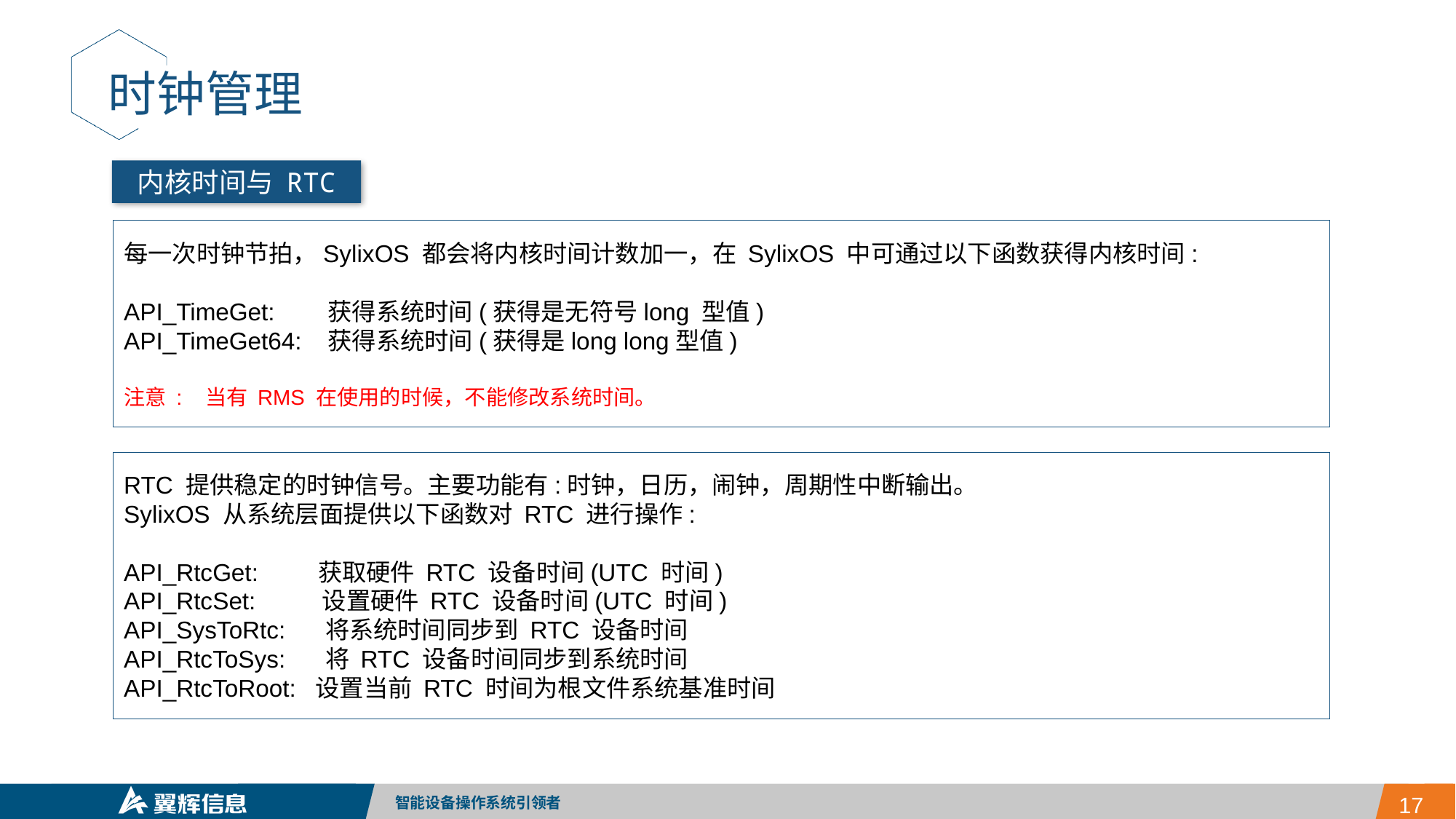

时钟管理
内核时间与 RTC
每一次时钟节拍，SylixOS 都会将内核时间计数加一，在 SylixOS 中可通过以下函数获得内核时间:

API_TimeGet:       获得系统时间(获得是无符号long 型值)
API_TimeGet64:   获得系统时间(获得是long long型值)

注意 :   当有 RMS 在使用的时候，不能修改系统时间。
RTC 提供稳定的时钟信号。主要功能有:时钟，日历，闹钟，周期性中断输出。
SylixOS 从系统层面提供以下函数对 RTC 进行操作:

API_RtcGet:        获取硬件 RTC 设备时间(UTC 时间)
API_RtcSet:         设置硬件 RTC 设备时间(UTC 时间)
API_SysToRtc:     将系统时间同步到 RTC 设备时间
API_RtcToSys:     将 RTC 设备时间同步到系统时间
API_RtcToRoot:  设置当前 RTC 时间为根文件系统基准时间